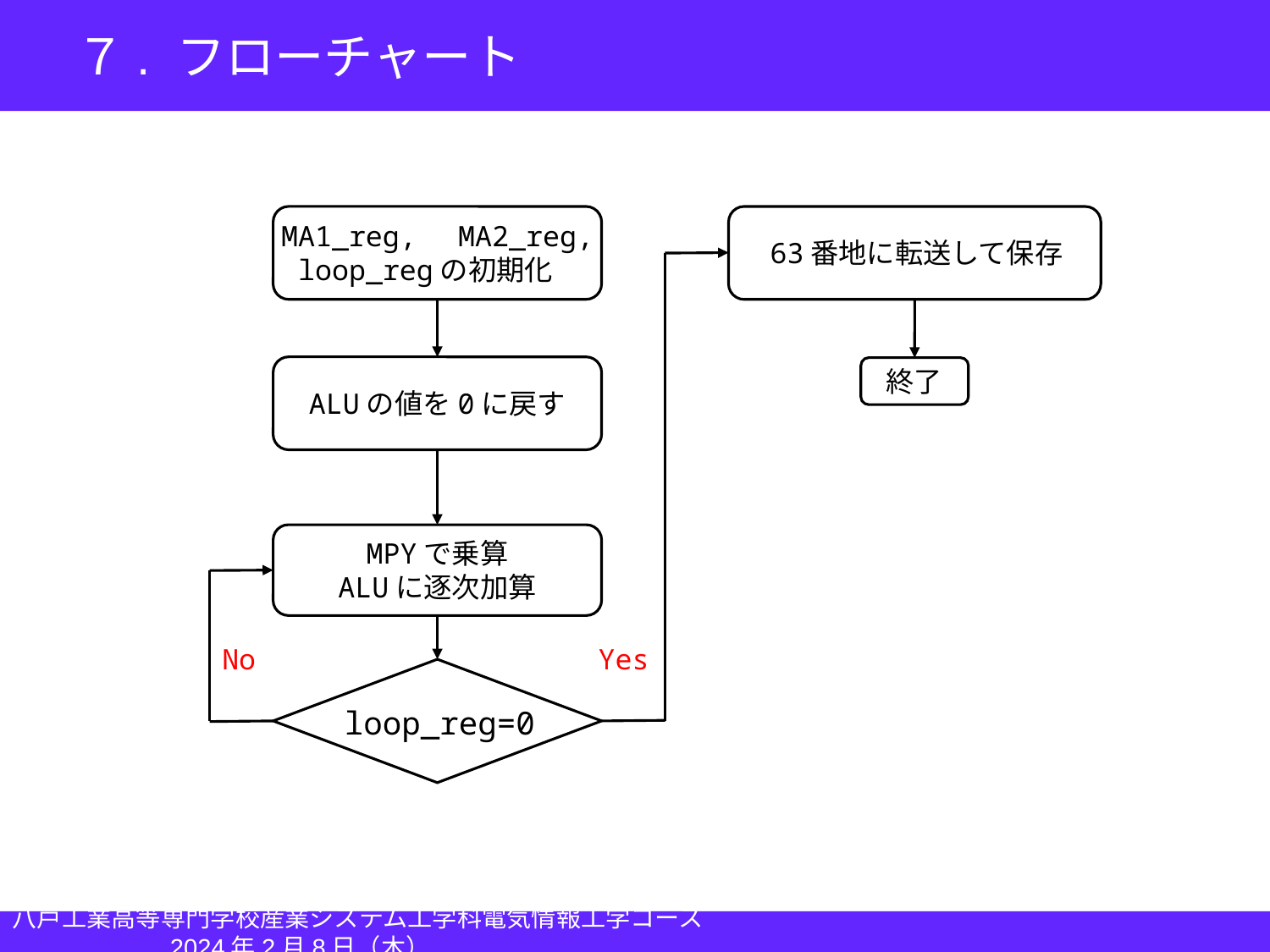

７. フローチャート

MA1_reg,　MA2_reg,
 loop_regの初期化
63番地に転送して保存

終了
ALUの値を0に戻す

MPYで乗算
ALUに逐次加算
No
Yes

loop_reg=0
八戸工業高等専門学校産業システム工学科電気情報工学コース					　2024年2月8日（木）